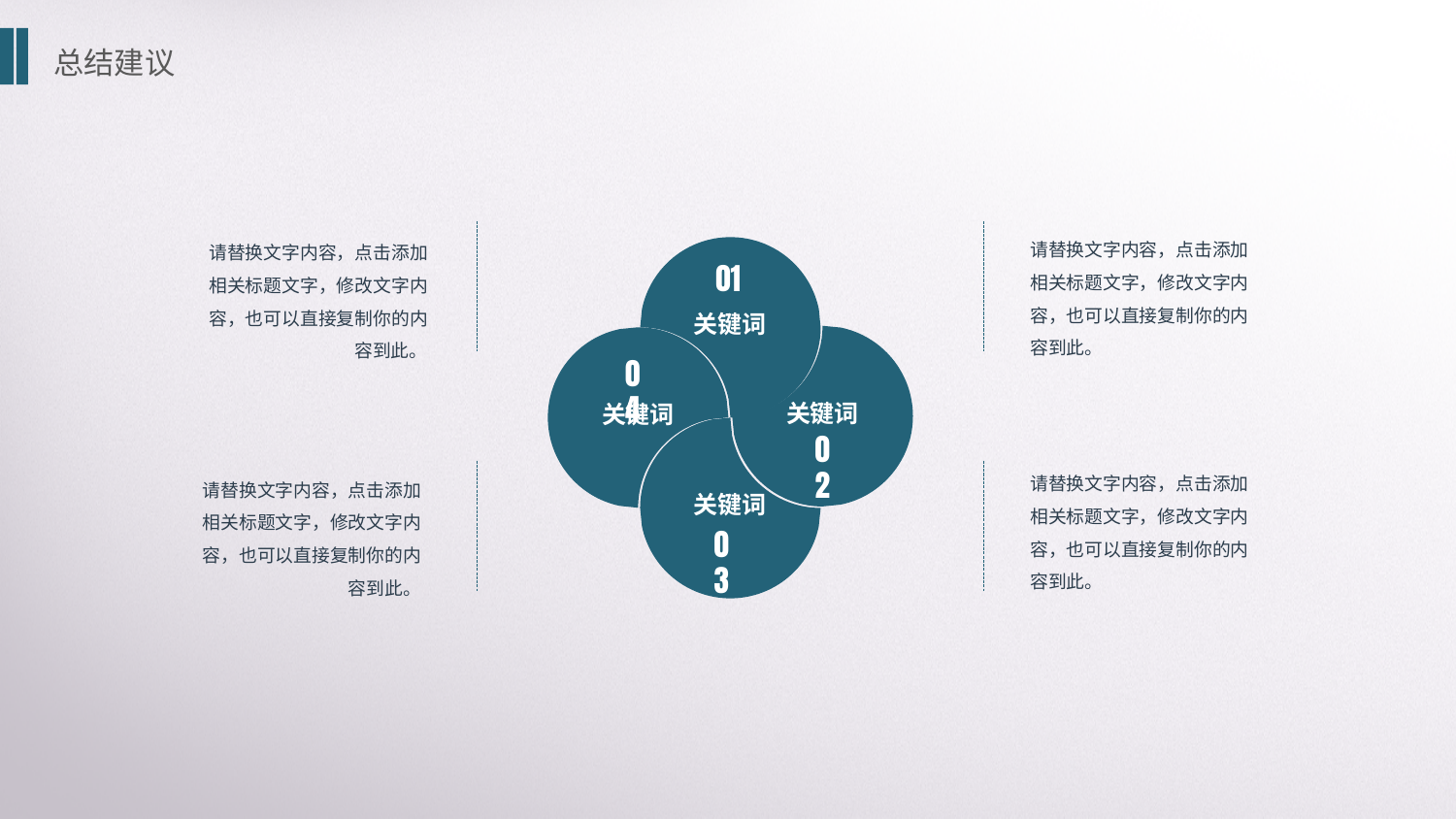

总结建议
请替换文字内容，点击添加相关标题文字，修改文字内容，也可以直接复制你的内容到此。
请替换文字内容，点击添加相关标题文字，修改文字内容，也可以直接复制你的内容到此。
关键词
01
关键词
关键词
04
关键词
02
请替换文字内容，点击添加相关标题文字，修改文字内容，也可以直接复制你的内容到此。
请替换文字内容，点击添加相关标题文字，修改文字内容，也可以直接复制你的内容到此。

03